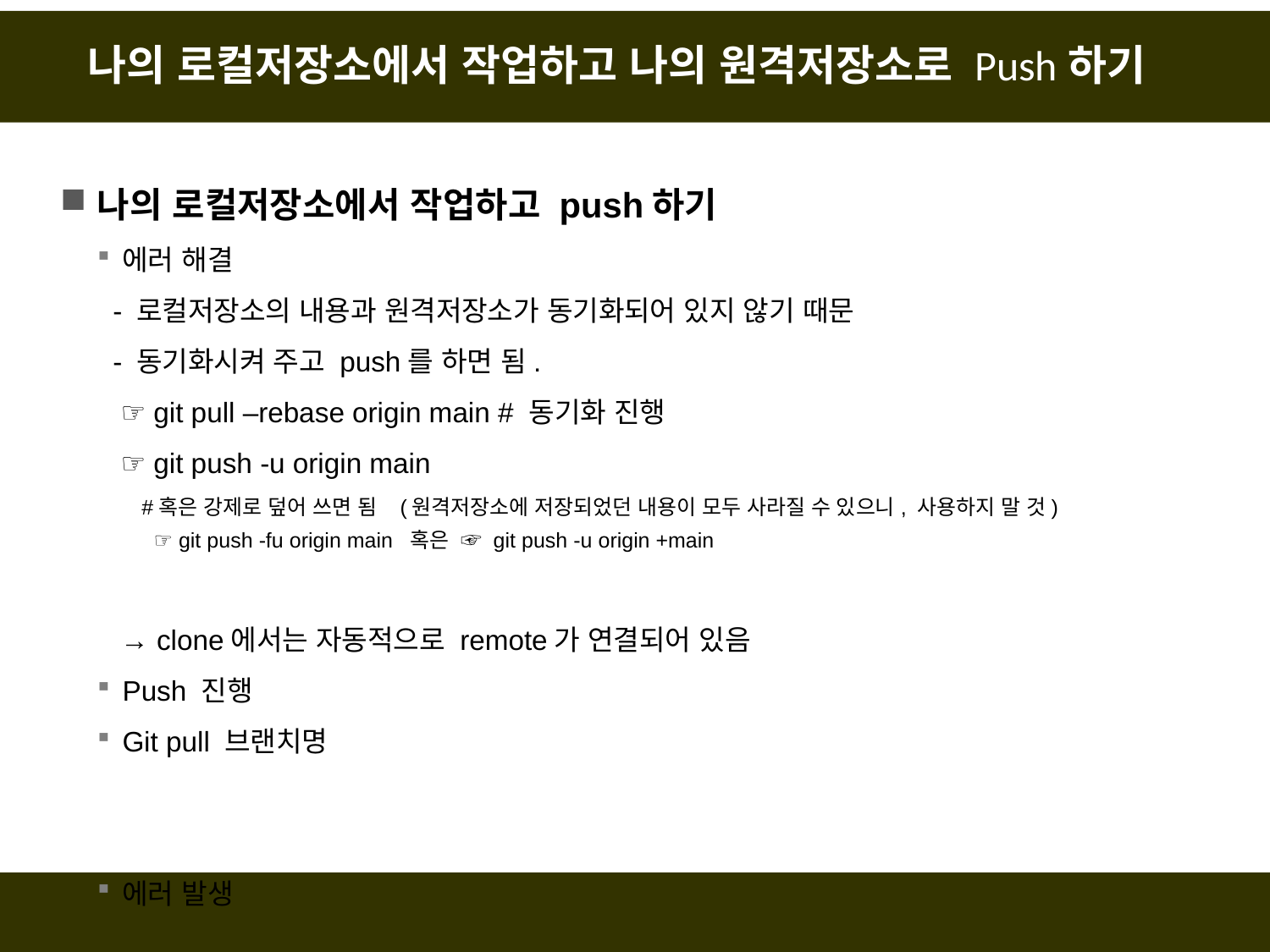

# 나의 로컬저장소에서 작업하고 나의 원격저장소로 Push하기
나의 로컬저장소에서 작업하고 push하기
에러 해결
  - 로컬저장소의 내용과 원격저장소가 동기화되어 있지 않기 때문
  - 동기화시켜 주고 push를 하면 됨.
   ☞ git pull –rebase origin main # 동기화 진행
   ☞ git push -u origin main

   → clone에서는 자동적으로 remote가 연결되어 있음
Push 진행
Git pull 브랜치명

에러 발생

 #혹은 강제로 덮어 쓰면 됨   (원격저장소에 저장되었던 내용이 모두 사라질 수 있으니, 사용하지 말 것)
   ☞ git push -fu origin main  혹은  ☞ git push -u origin +main